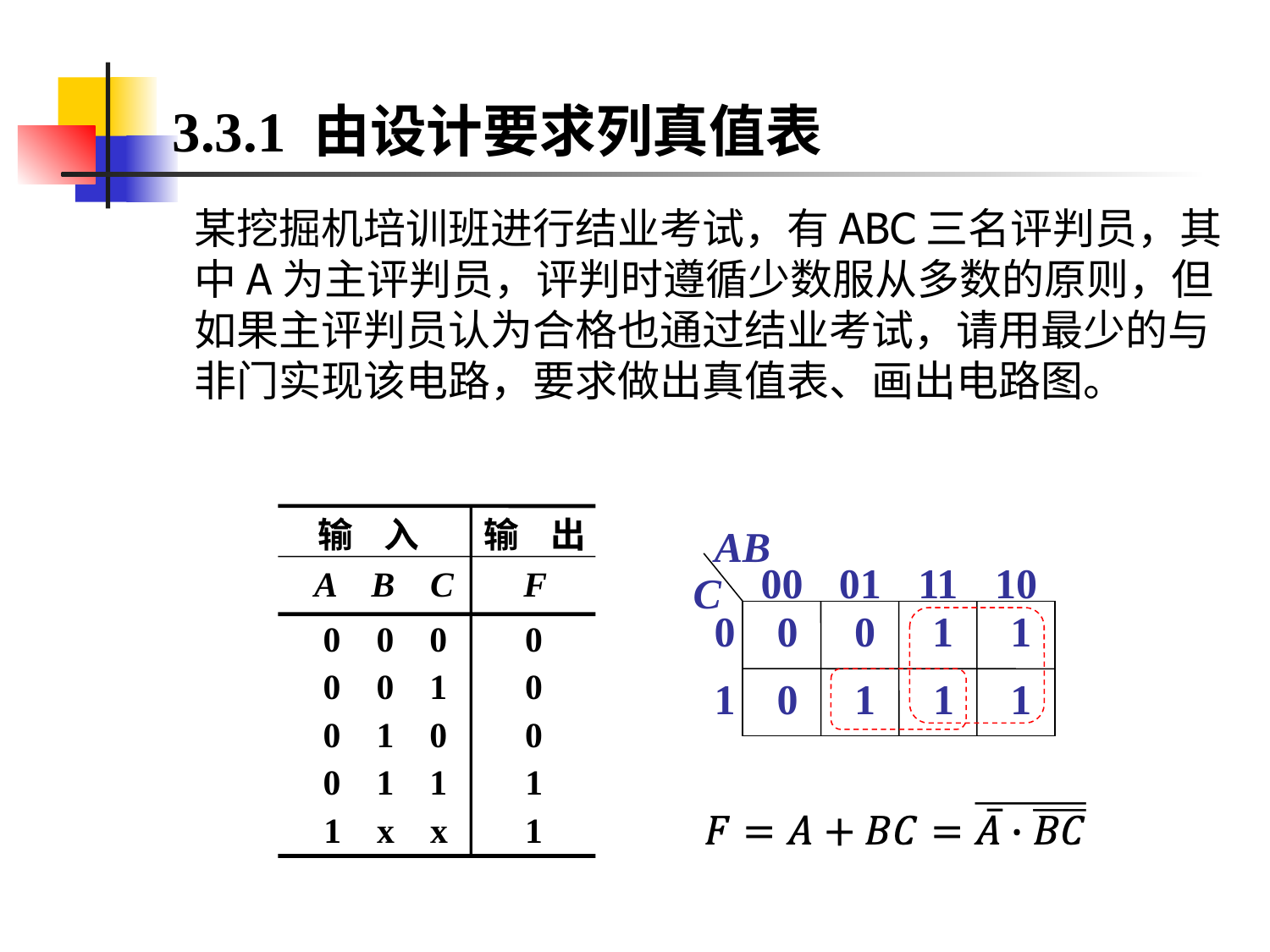

# 3.3.1 由设计要求列真值表
某挖掘机培训班进行结业考试，有ABC三名评判员，其中A为主评判员，评判时遵循少数服从多数的原则，但如果主评判员认为合格也通过结业考试，请用最少的与非门实现该电路，要求做出真值表、画出电路图。

输

入
输

出

A    B    C
F

0    0    0
0
0    0    1
0
0    1    0
0
0    1    1
1
1    x    x
1

AB
00
01
11
10

C
0
 0
 0
 1
 1
1
 0
 1
 1
 1